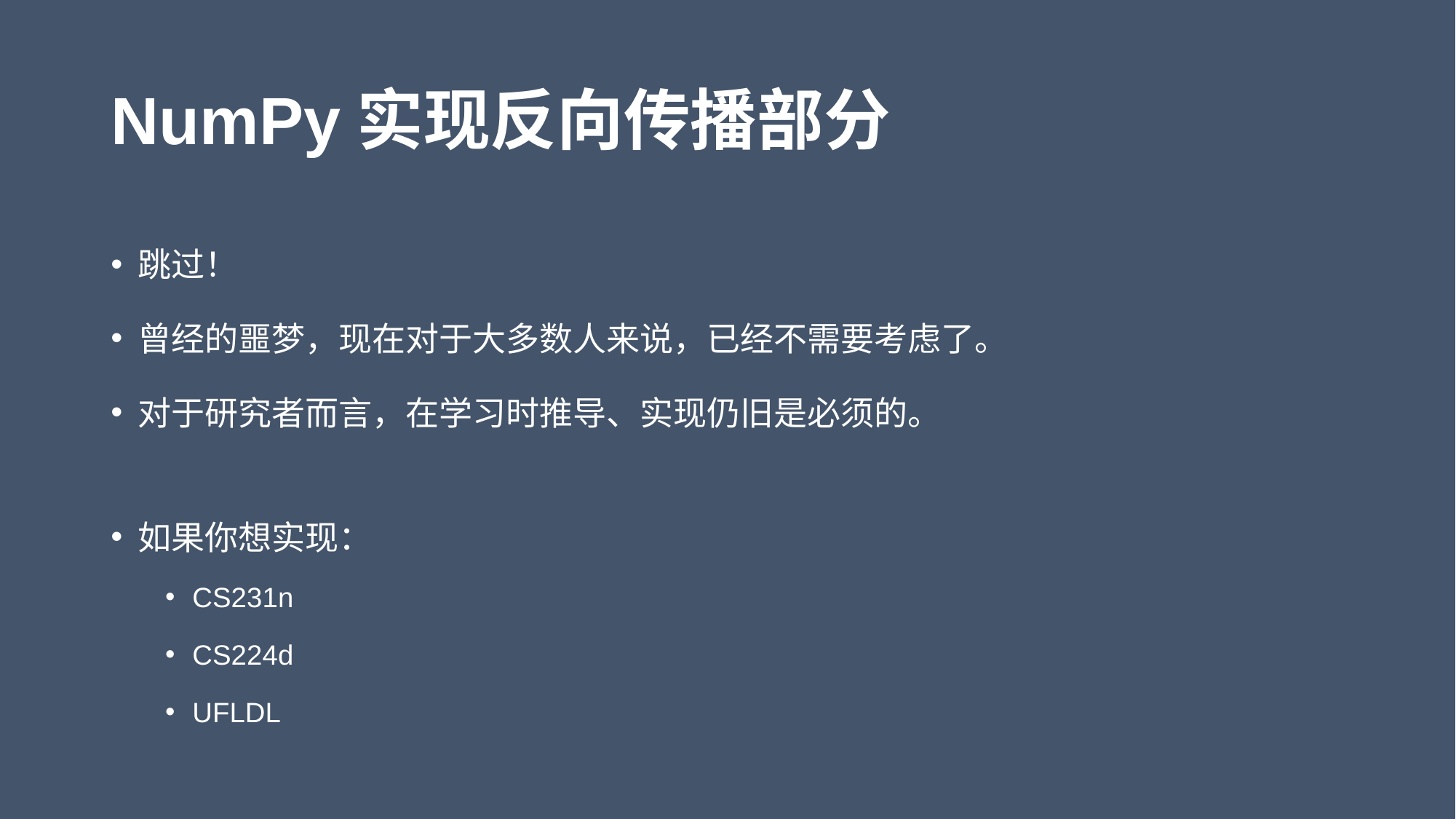

# NumPy实现反向传播部分
跳过！
曾经的噩梦，现在对于大多数人来说，已经不需要考虑了。
对于研究者而言，在学习时推导、实现仍旧是必须的。

如果你想实现：
CS231n
CS224d
UFLDL